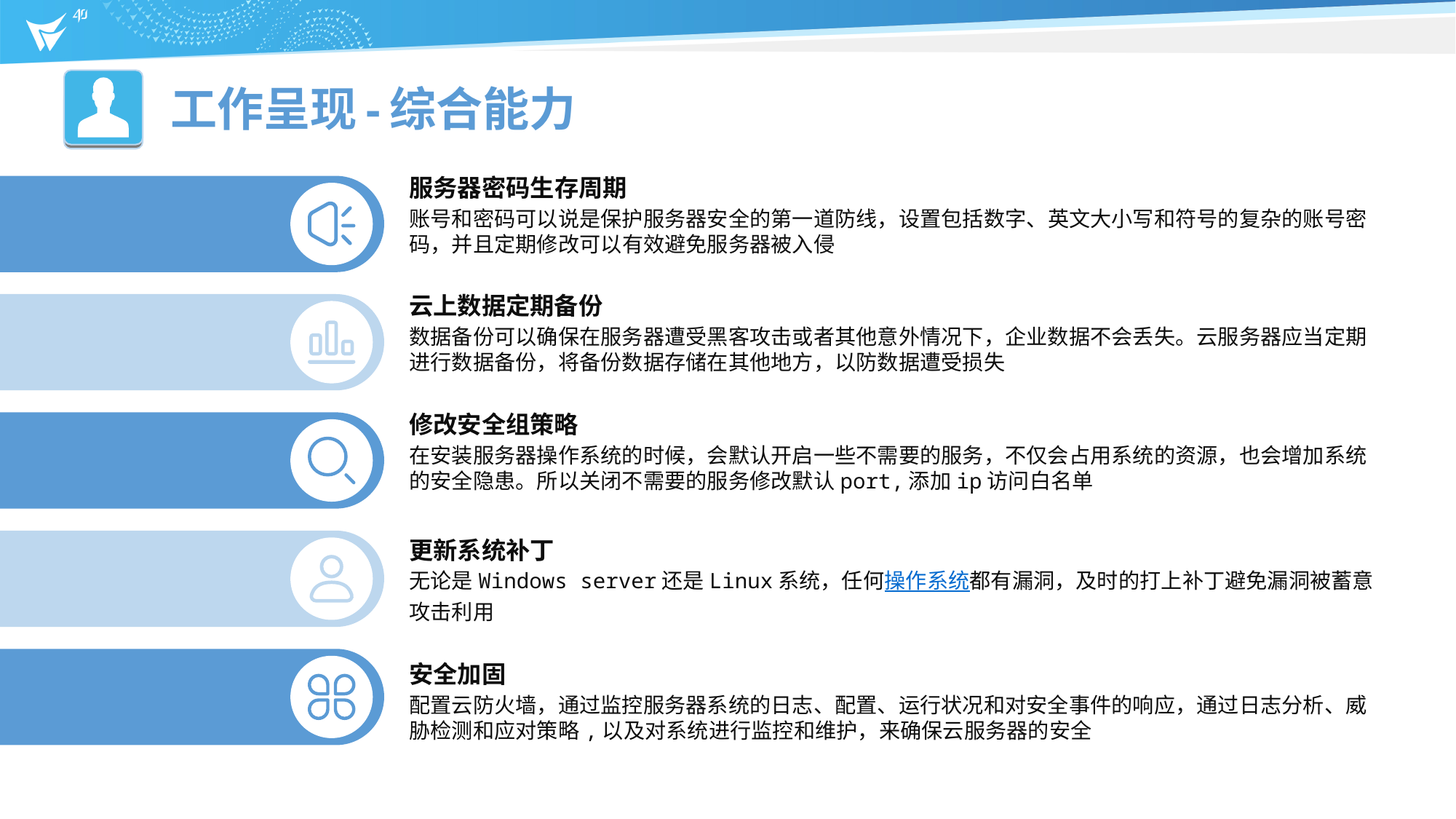

工作呈现-综合能力

服务器密码生存周期

账号和密码可以说是保护服务器安全的第一道防线，设置包括数字、英文大小写和符号的复杂的账号密码，并且定期修改可以有效避免服务器被入侵

云上数据定期备份

数据备份可以确保在服务器遭受黑客攻击或者其他意外情况下，企业数据不会丢失。云服务器应当定期进行数据备份，将备份数据存储在其他地方，以防数据遭受损失

修改安全组策略

在安装服务器操作系统的时候，会默认开启一些不需要的服务，不仅会占用系统的资源，也会增加系统的安全隐患。所以关闭不需要的服务修改默认port,添加ip访问白名单

更新系统补丁

无论是Windows server还是Linux系统，任何操作系统都有漏洞，及时的打上补丁避免漏洞被蓄意攻击利用

安全加固

配置云防火墙，通过监控服务器系统的日志、配置、运行状况和对安全事件的响应，通过日志分析、威胁检测和应对策略,以及对系统进行监控和维护，来确保云服务器的安全